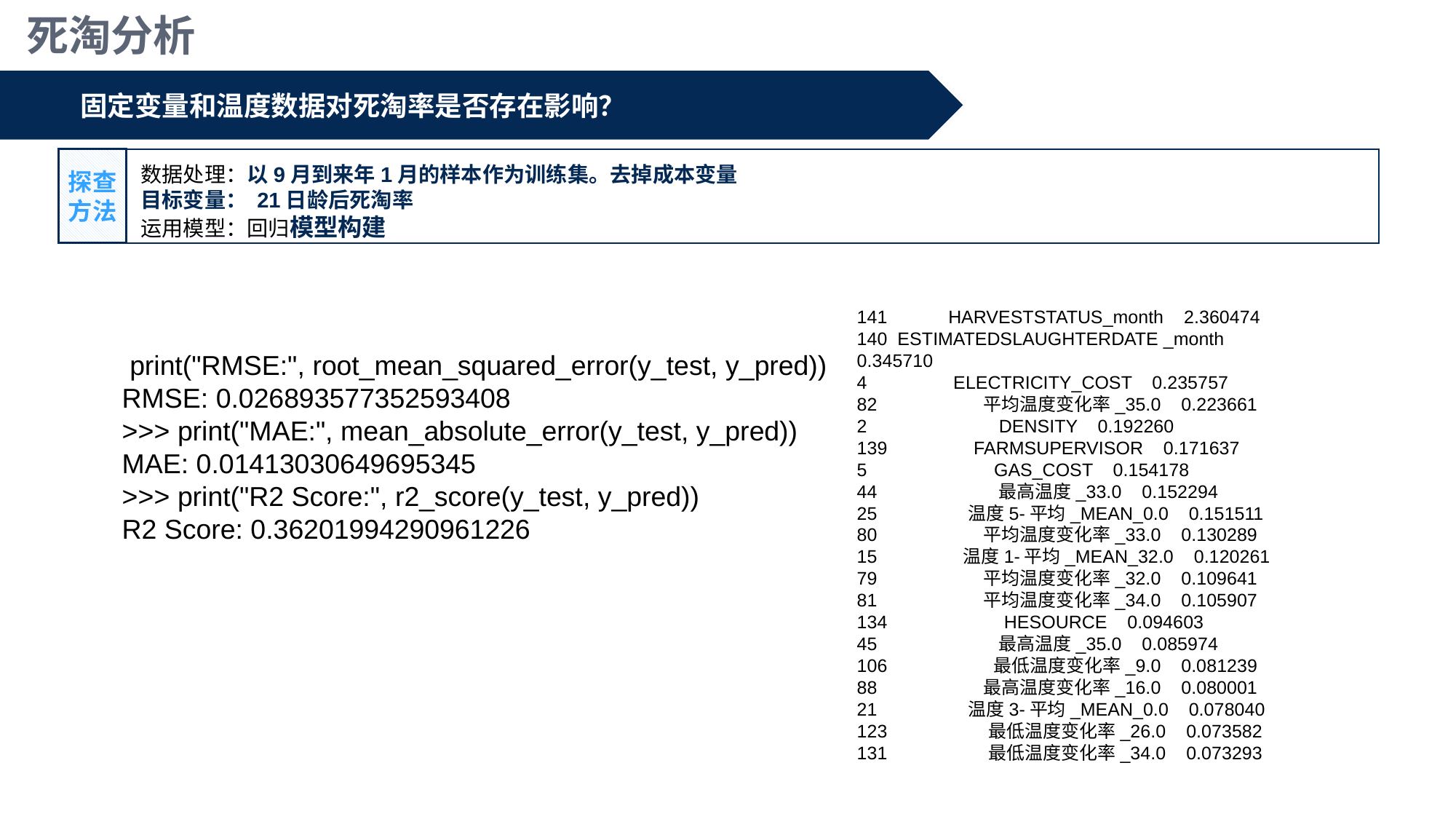

死淘分析

固定变量和温度数据对死淘率是否存在影响？

探查方法

数据处理：以9月到来年1月的样本作为训练集。去掉成本变量
目标变量： 21日龄后死淘率
运用模型：回归模型构建
141            HARVESTSTATUS_month    2.360474
140  ESTIMATEDSLAUGHTERDATE _month    0.345710
4                 ELECTRICITY_COST    0.235757
82                    平均温度变化率_35.0    0.223661
2                          DENSITY    0.192260
139                 FARMSUPERVISOR    0.171637
5                         GAS_COST    0.154178
44                       最高温度_33.0    0.152294
25                 温度5-平均_MEAN_0.0    0.151511
80                    平均温度变化率_33.0    0.130289
15                温度1-平均_MEAN_32.0    0.120261
79                    平均温度变化率_32.0    0.109641
81                    平均温度变化率_34.0    0.105907
134                       HESOURCE    0.094603
45                       最高温度_35.0    0.085974
106                    最低温度变化率_9.0    0.081239
88                    最高温度变化率_16.0    0.080001
21                 温度3-平均_MEAN_0.0    0.078040
123                   最低温度变化率_26.0    0.073582
131                   最低温度变化率_34.0    0.073293
 print("RMSE:", root_mean_squared_error(y_test, y_pred))
RMSE: 0.026893577352593408
>>> print("MAE:", mean_absolute_error(y_test, y_pred))
MAE: 0.01413030649695345
>>> print("R2 Score:", r2_score(y_test, y_pred))
R2 Score: 0.36201994290961226